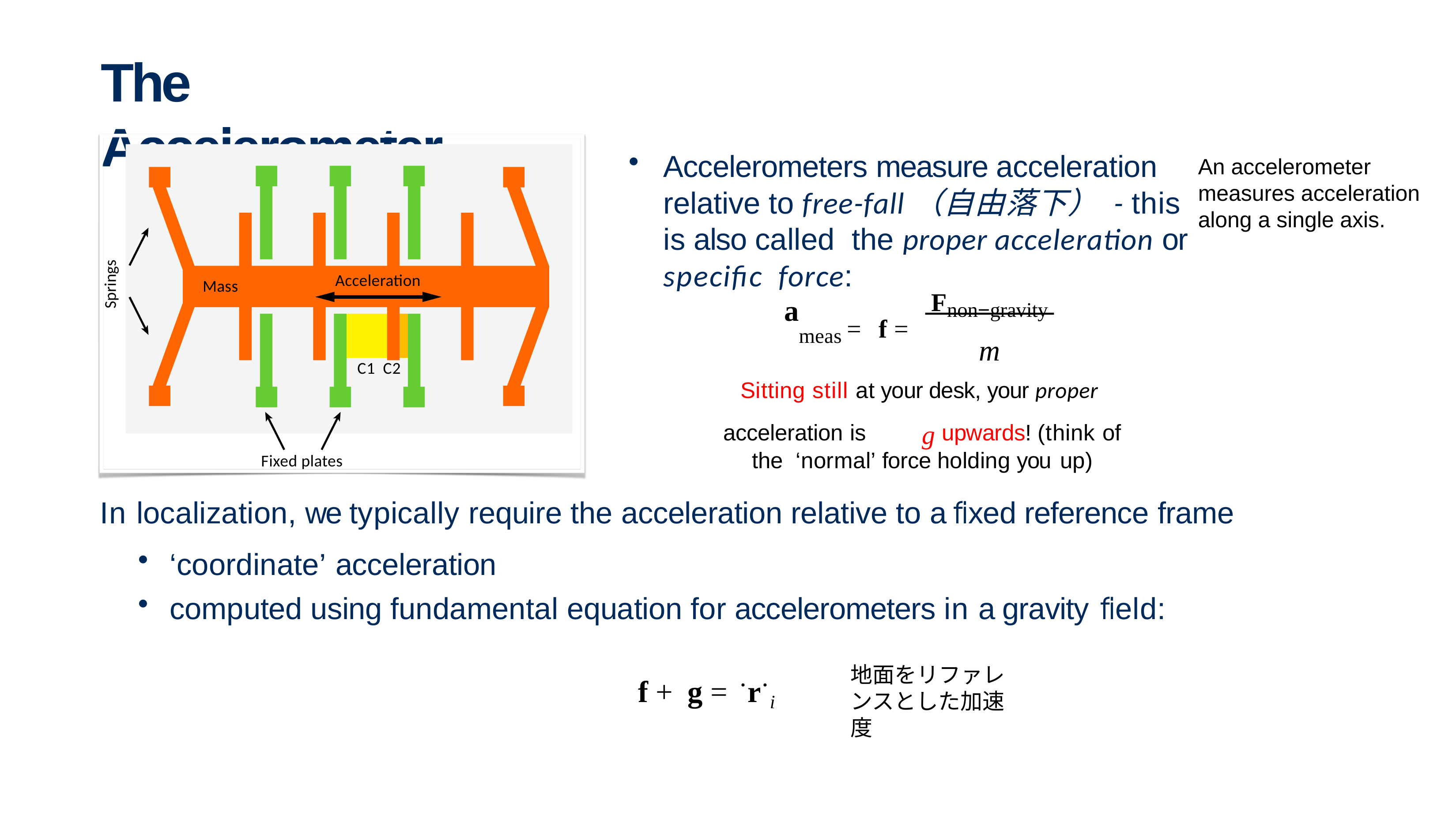

# The Accelerometer

Accelerometers measure acceleration  relative to free-fall（自由落下） - this is also called  the proper acceleration or specific force:
An accelerometer measures acceleration along a single axis.
Springs
Fnon−gravity
m
Acceleration
Mass
a
meas = f =

C1 C2
Sitting still at your desk, your proper  acceleration is	g upwards! (think of the  ‘normal’ force holding you up)
Fixed plates
In localization, we typically require the acceleration relative to a fixed reference frame
‘coordinate’ acceleration
computed using fundamental equation for accelerometers in a gravity field:
f + g = ·r·i
地面をリファレンスとした加速度